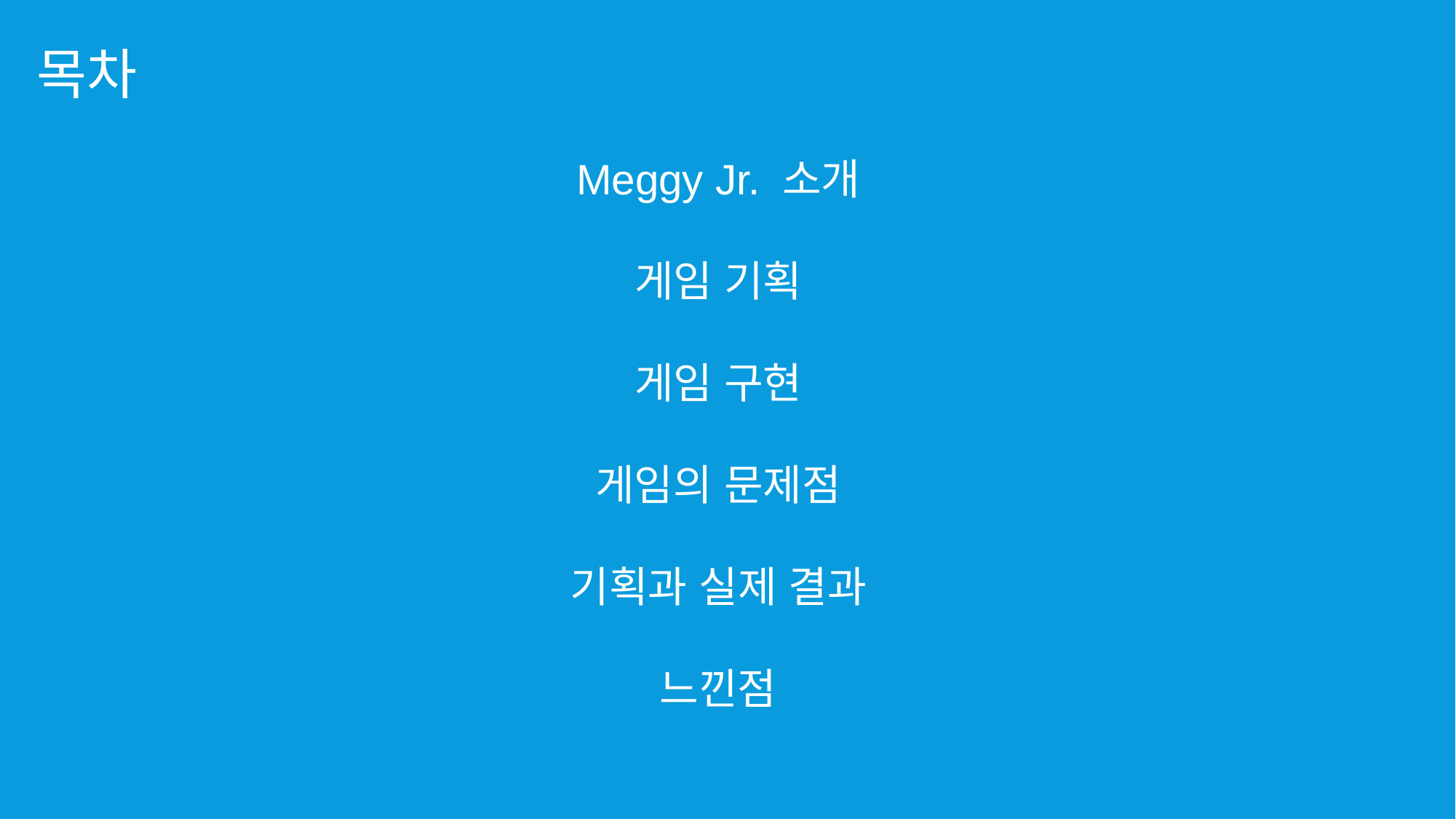

목차
Meggy Jr. 소개

게임 기획

게임 구현

게임의 문제점

기획과 실제 결과

느낀점